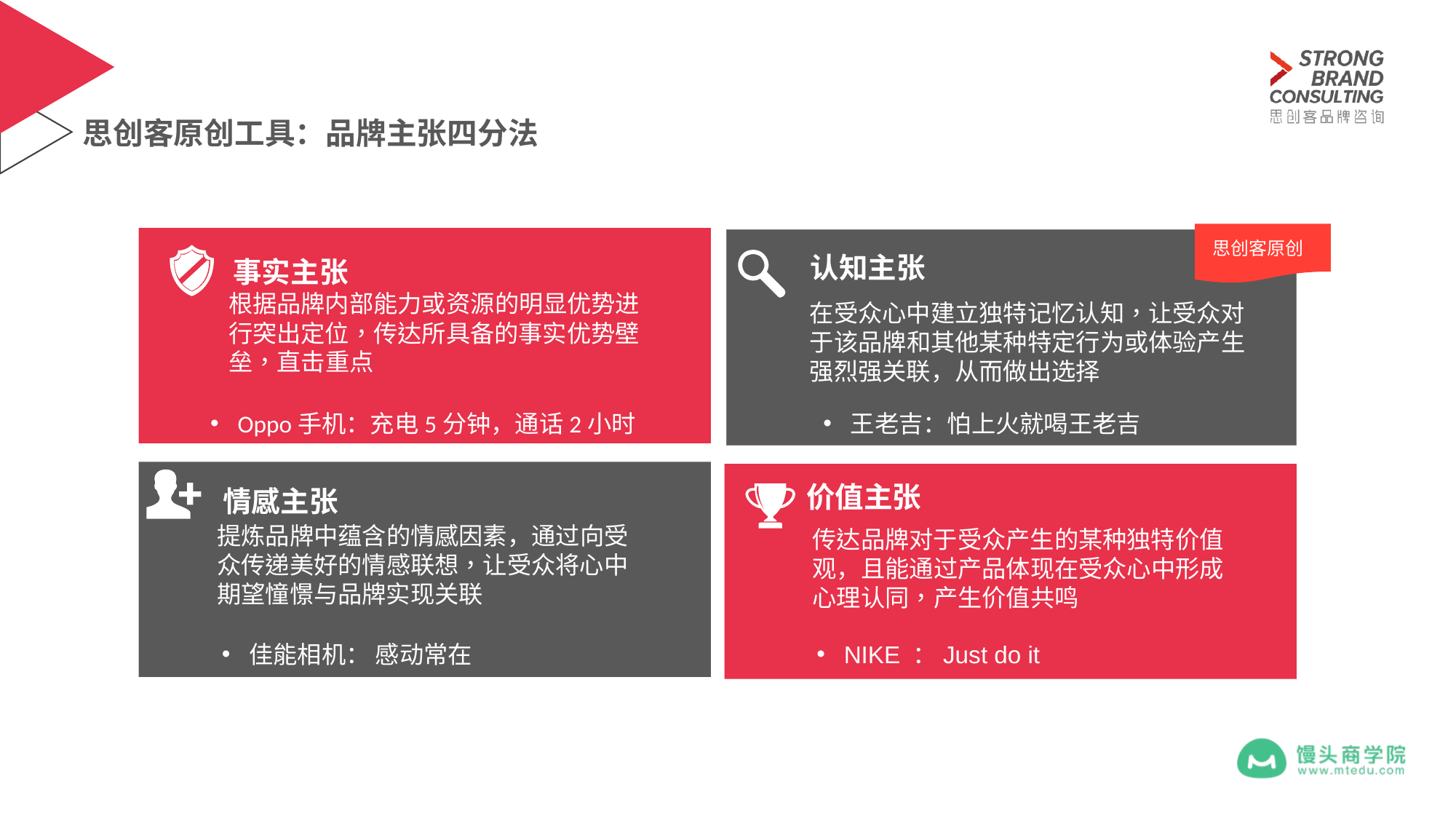

# 思创客原创工具：品牌主张四分法

思创客原创
认知主张
在受众心中建立独特记忆认知，让受众对于该品牌和其他某种特定行为或体验产生强烈强关联，从而做出选择
王老吉：怕上火就喝王老吉

事实主张

根据品牌内部能力或资源的明显优势进行突出定位，传达所具备的事实优势壁垒，直击重点
Oppo手机：充电5分钟，通话2小时

价值主张
传达品牌对于受众产生的某种独特价值观，且能通过产品体现在受众心中形成心理认同，产生价值共鸣
NIKE ：Just do it
情感主张

提炼品牌中蕴含的情感因素，通过向受众传递美好的情感联想，让受众将心中期望憧憬与品牌实现关联
佳能相机： 感动常在